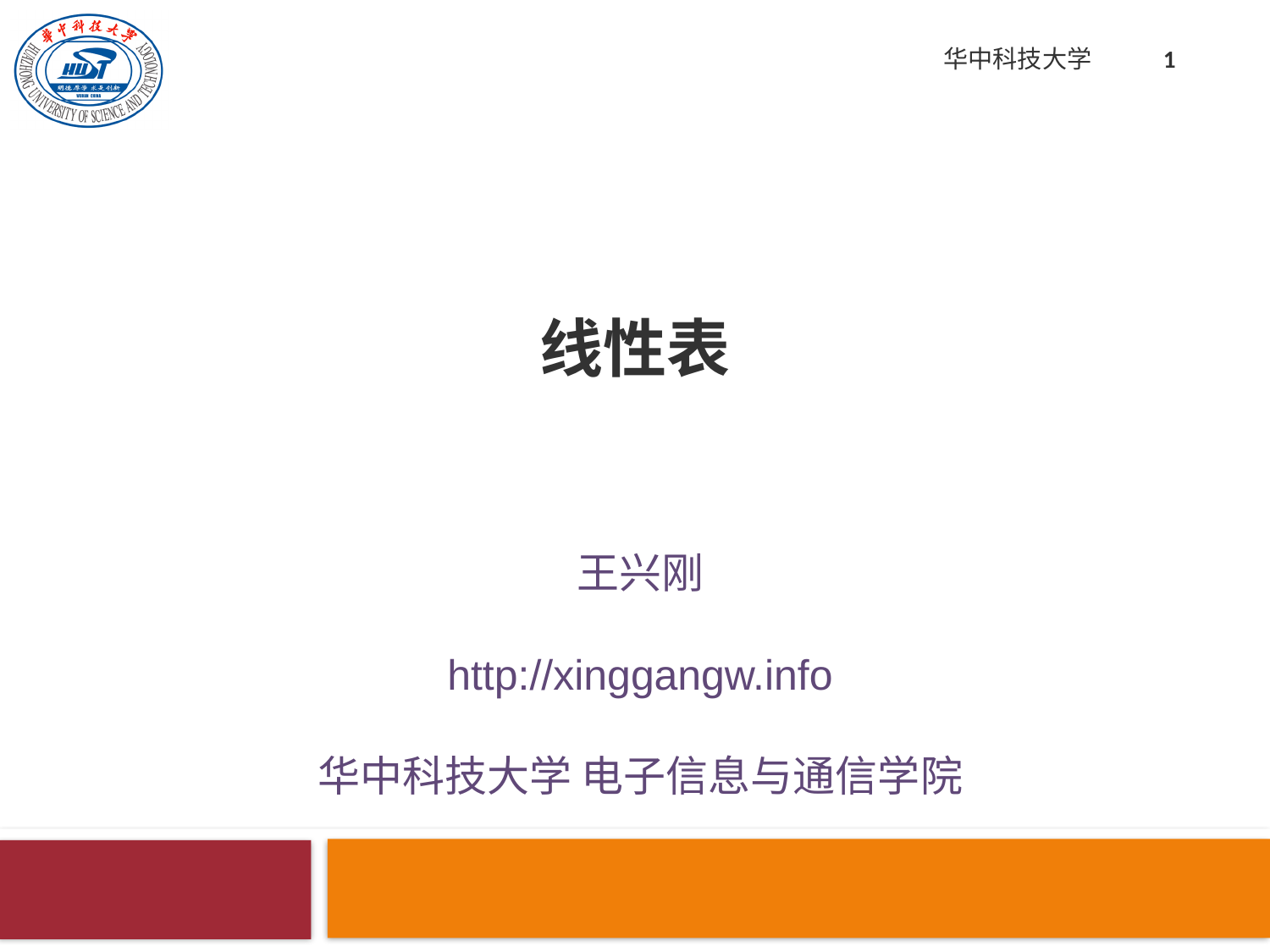

1
华中科技大学
# 线性表
王兴刚

http://xinggangw.info

华中科技大学 电子信息与通信学院